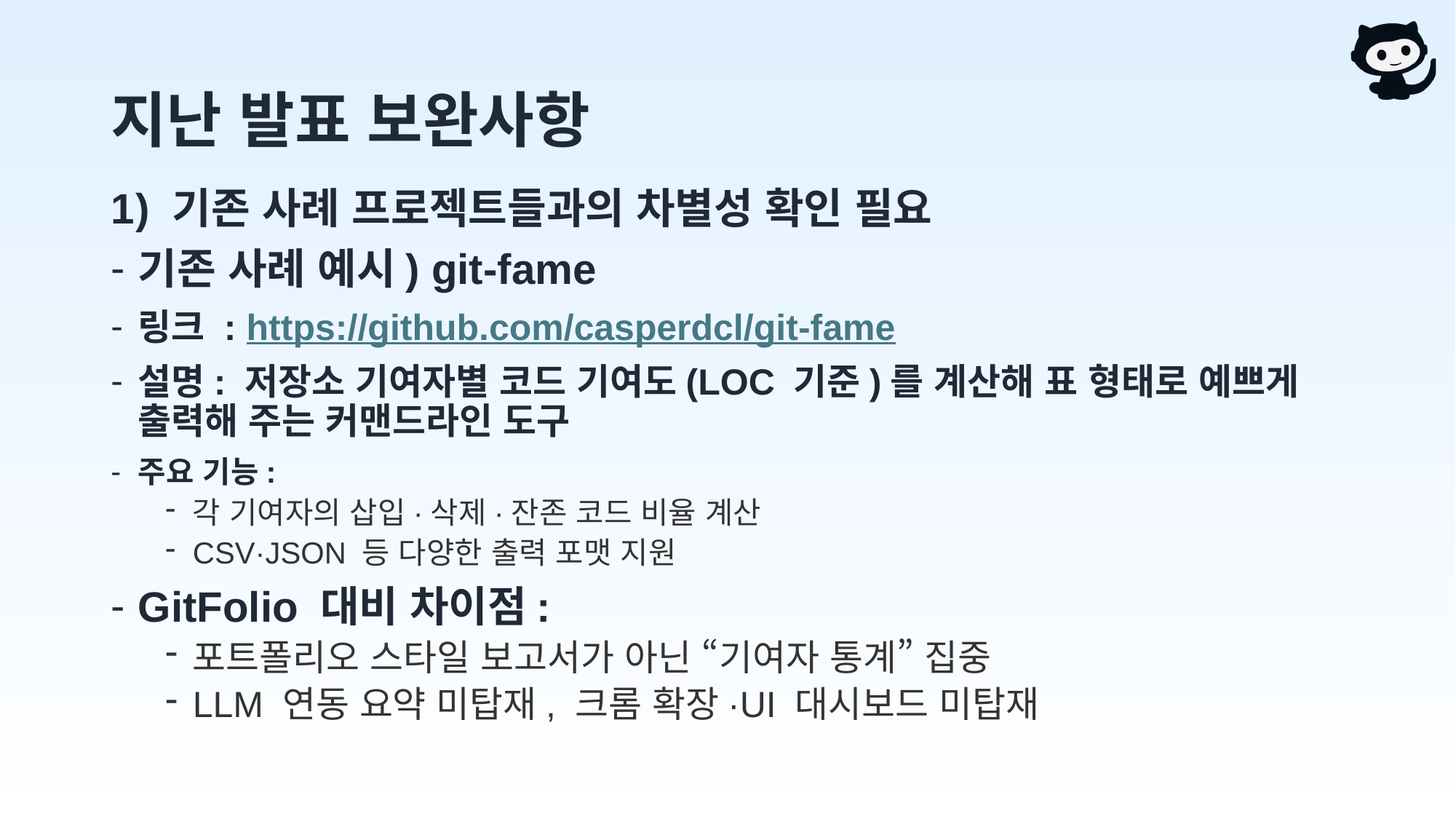

# 지난 발표 보완사항
기존 사례 프로젝트들과의 차별성 확인 필요
기존 사례 예시) git-fame
링크 : https://github.com/casperdcl/git-fame
설명: 저장소 기여자별 코드 기여도(LOC 기준)를 계산해 표 형태로 예쁘게 출력해 주는 커맨드라인 도구
주요 기능:
각 기여자의 삽입·삭제·잔존 코드 비율 계산
CSV·JSON 등 다양한 출력 포맷 지원
GitFolio 대비 차이점:
포트폴리오 스타일 보고서가 아닌 “기여자 통계” 집중
LLM 연동 요약 미탑재, 크롬 확장·UI 대시보드 미탑재